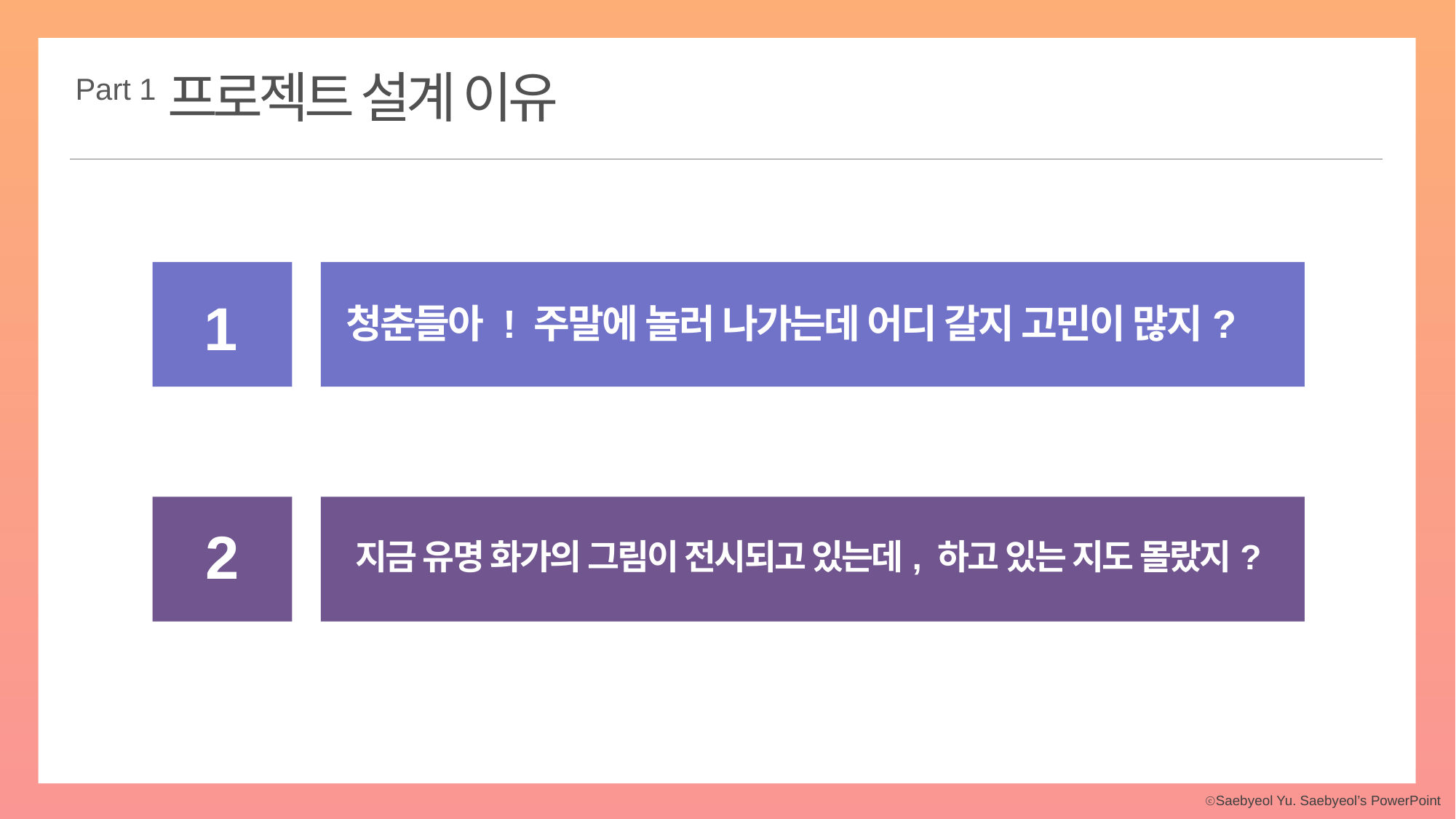

프로젝트 설계 이유
Part 1

1
청춘들아 ! 주말에 놀러 나가는데 어디 갈지 고민이 많지?

2
지금 유명 화가의 그림이 전시되고 있는데, 하고 있는 지도 몰랐지?